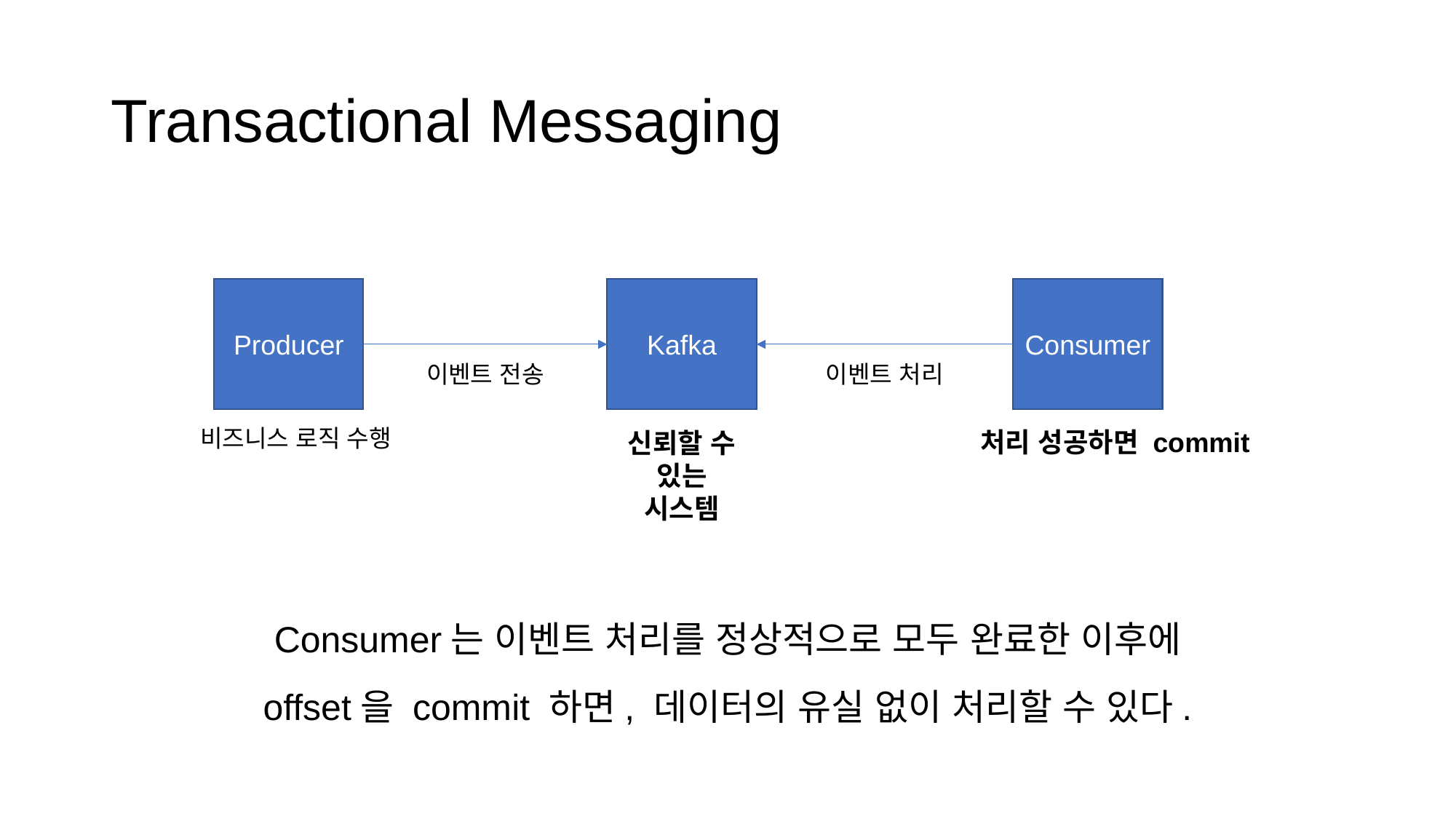

# Transactional Messaging
Producer
Kafka
Consumer
이벤트 전송
이벤트 처리
비즈니스 로직 수행
처리 성공하면 commit
신뢰할 수
있는
시스템
Consumer는 이벤트 처리를 정상적으로 모두 완료한 이후에
offset을 commit 하면, 데이터의 유실 없이 처리할 수 있다.